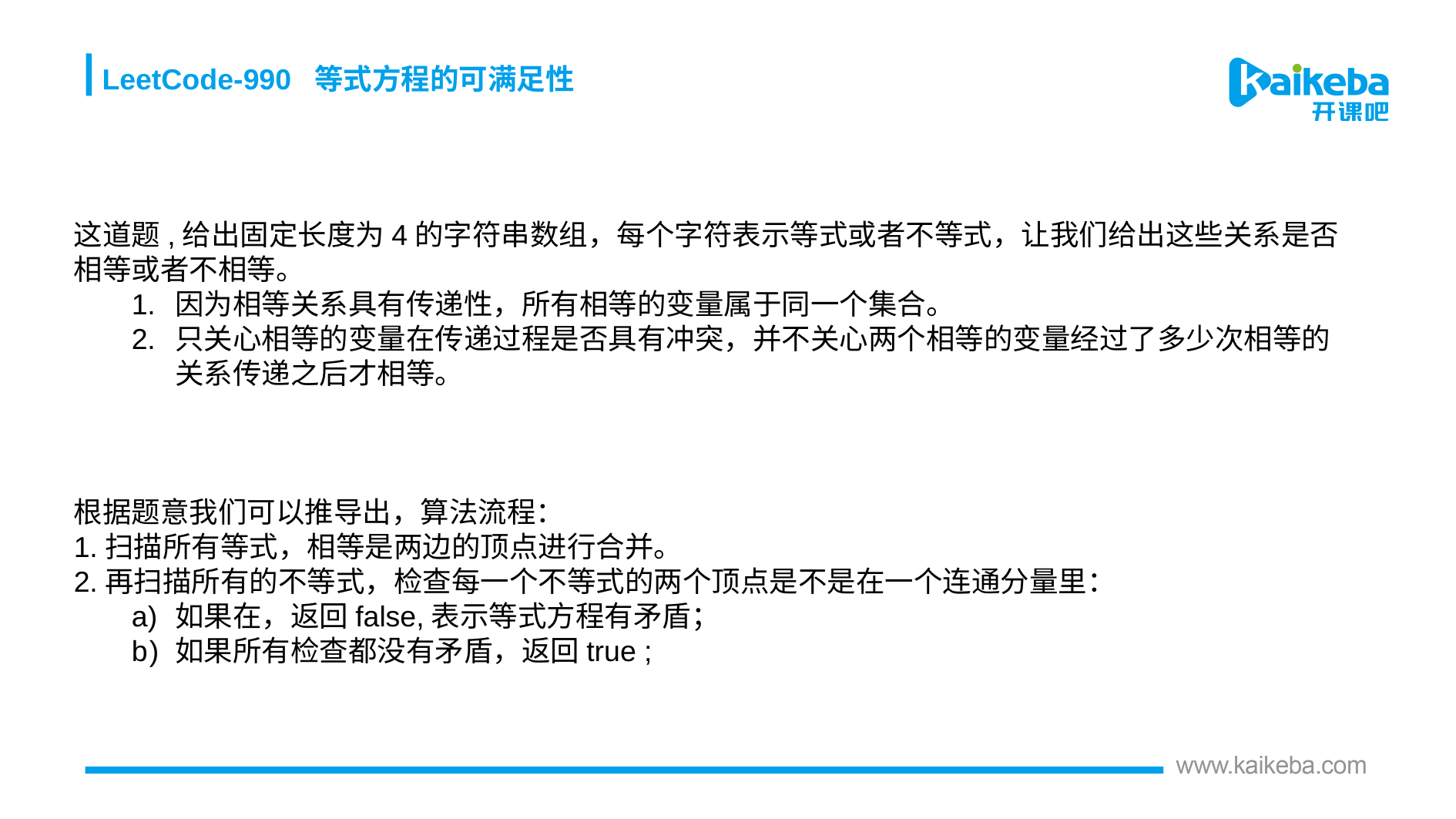

LeetCode-990  等式方程的可满足性

这道题,给出固定长度为4的字符串数组，每个字符表示等式或者不等式，让我们给出这些关系是否相等或者不相等。
因为相等关系具有传递性，所有相等的变量属于同一个集合。
只关心相等的变量在传递过程是否具有冲突，并不关心两个相等的变量经过了多少次相等的关系传递之后才相等。

根据题意我们可以推导出，算法流程：
1.扫描所有等式，相等是两边的顶点进行合并。
2.再扫描所有的不等式，检查每一个不等式的两个顶点是不是在一个连通分量里：
如果在，返回false,表示等式方程有矛盾；
如果所有检查都没有矛盾，返回true ;